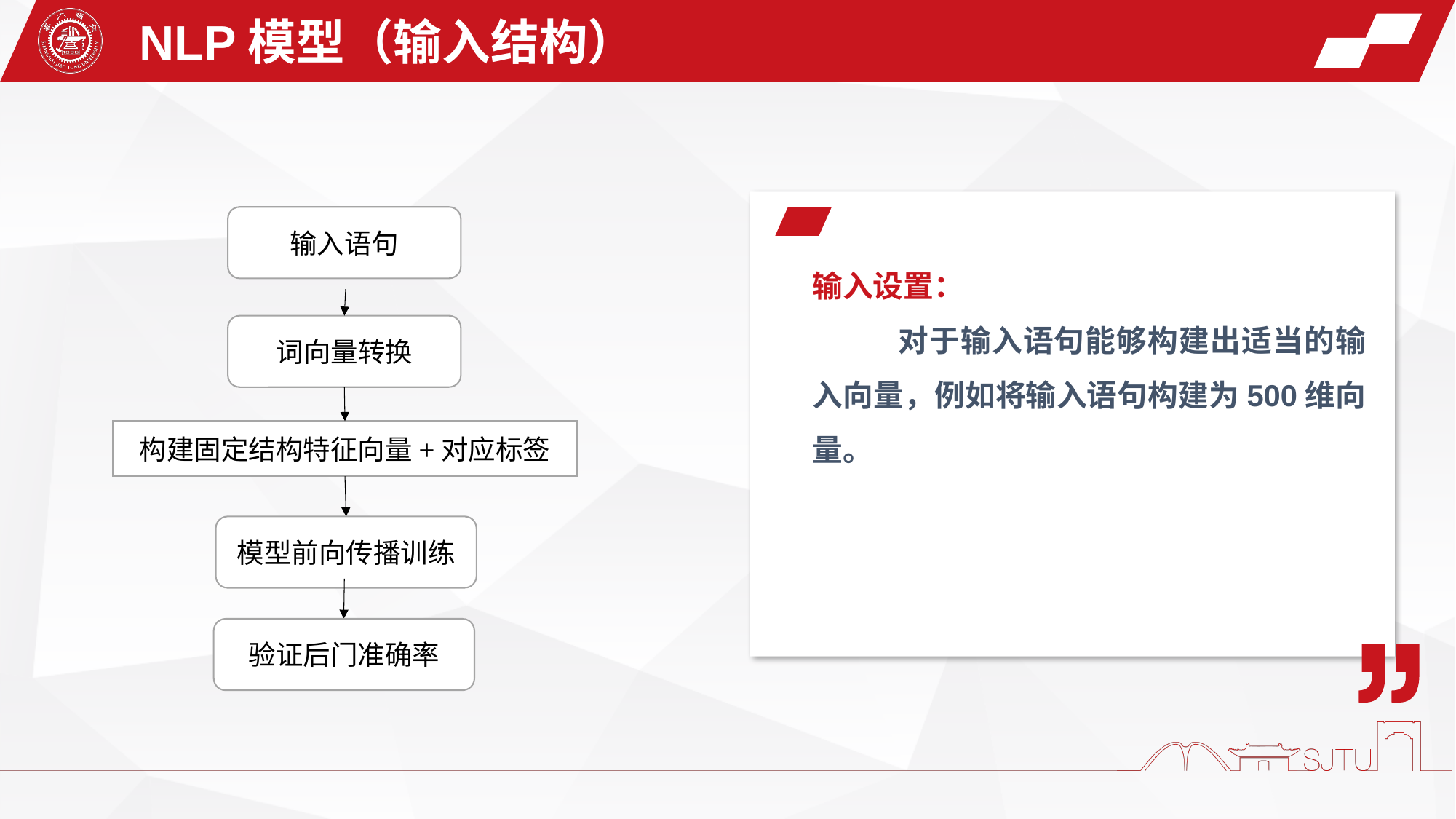

NLP模型（输入结构）

输入语句
输入设置：
          对于输入语句能够构建出适当的输入向量，例如将输入语句构建为500维向量。

词向量转换
构建固定结构特征向量+对应标签
模型前向传播训练
验证后门准确率